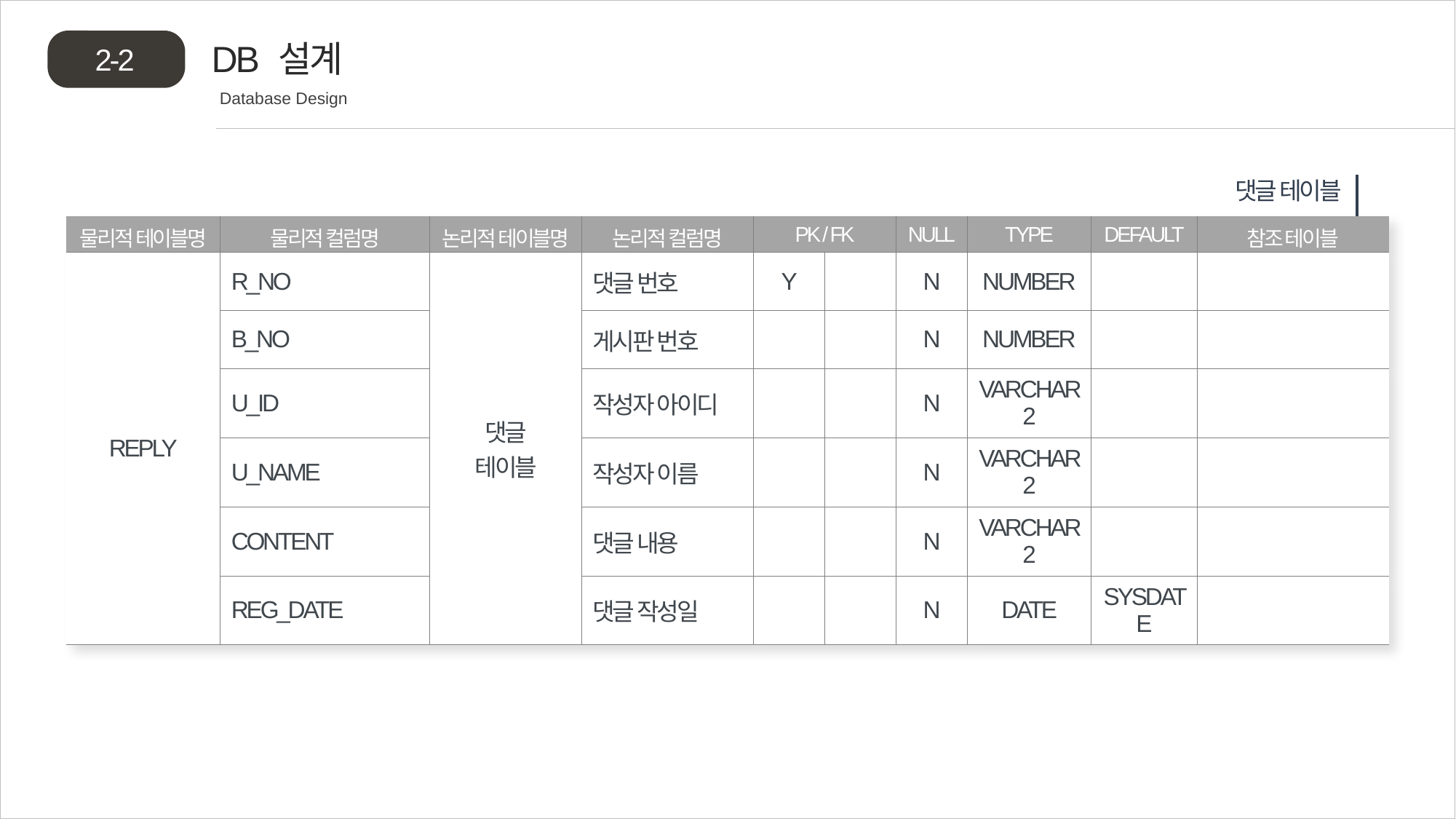

DB 설계
2-2
Database Design
댓글 테이블
| 물리적 테이블명 | 물리적 컬럼명 | 논리적 테이블명 | 논리적 컬럼명 | PK / FK |  | NULL | TYPE | DEFAULT | 참조 테이블 |
| --- | --- | --- | --- | --- | --- | --- | --- | --- | --- |
| REPLY | R\_NO | 댓글 테이블 | 댓글 번호 | Y |  | N | NUMBER |  |  |
|  | B\_NO |  | 게시판 번호 |  |  | N | NUMBER |  |  |
|  | U\_ID |  | 작성자 아이디 |  |  | N | VARCHAR2 |  |  |
|  | U\_NAME |  | 작성자 이름 |  |  | N | VARCHAR2 |  |  |
|  | CONTENT |  | 댓글 내용 |  |  | N | VARCHAR2 |  |  |
|  | REG\_DATE |  | 댓글 작성일 |  |  | N | DATE | SYSDATE |  |